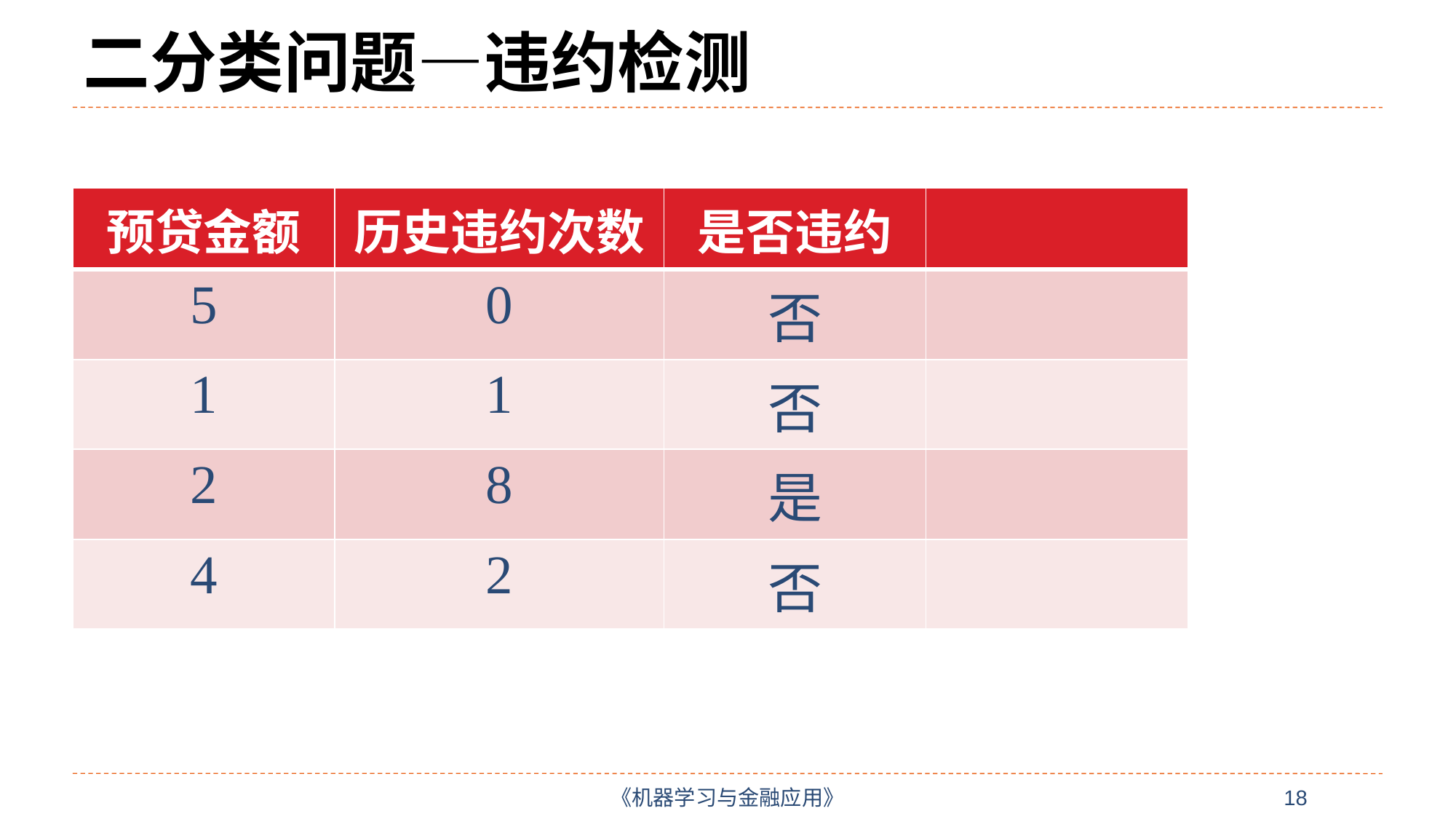

# 二分类问题—违约检测
| 预贷金额 | 历史违约次数 | 是否违约 |  |
| --- | --- | --- | --- |
| 5 | 0 | 否 |  |
| 1 | 1 | 否 |  |
| 2 | 8 | 是 |  |
| 4 | 2 | 否 |  |